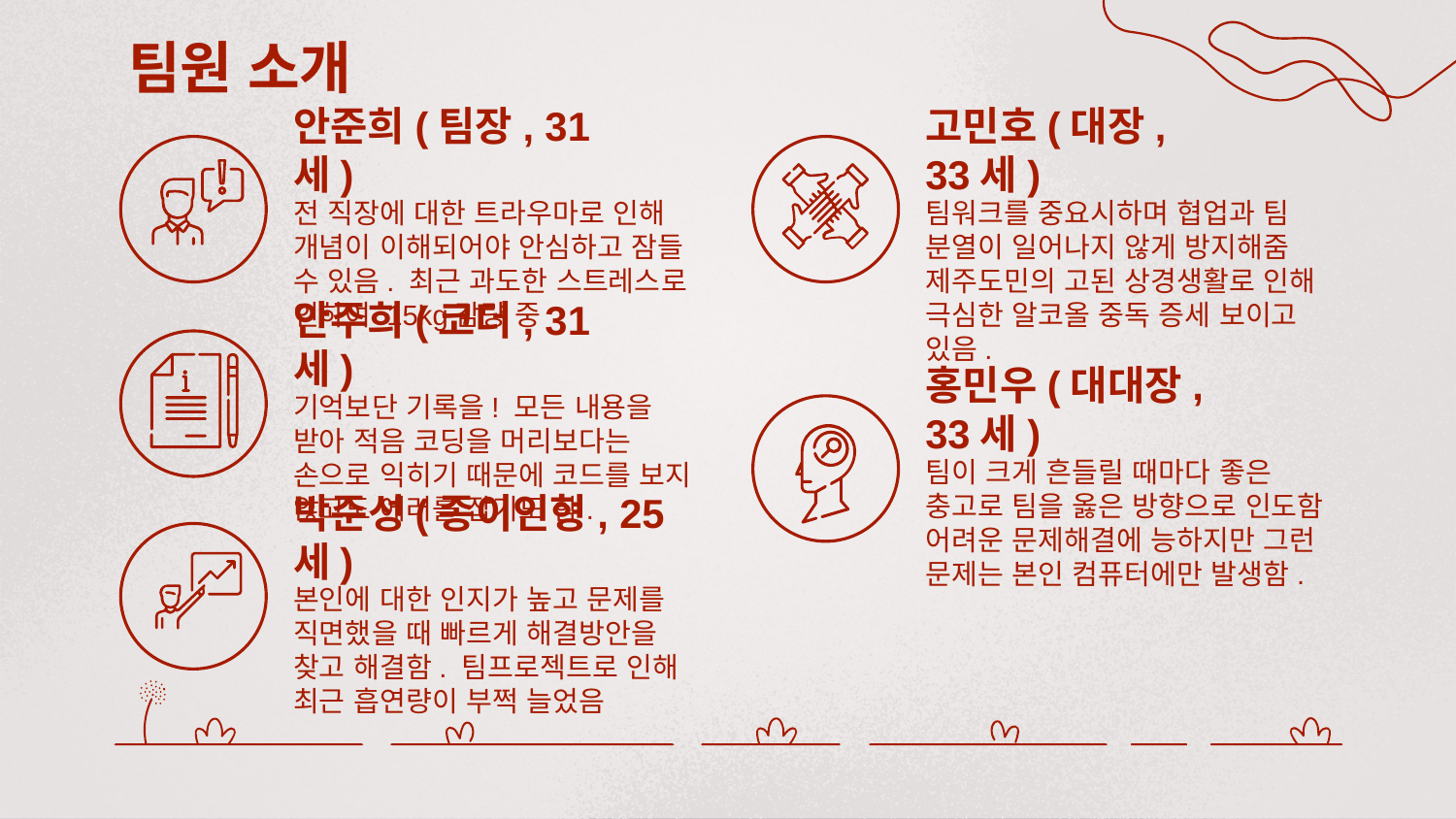

# 팀원 소개
안준희(팀장, 31세)
고민호(대장, 33세)

전 직장에 대한 트라우마로 인해 개념이 이해되어야 안심하고 잠들 수 있음. 최근 과도한 스트레스로 인하여 15kg감량 중
팀워크를 중요시하며 협업과 팀 분열이 일어나지 않게 방지해줌 제주도민의 고된 상경생활로 인해 극심한 알코올 중독 증세 보이고 있음.
안주희(코더, 31세)

기억보단 기록을! 모든 내용을 받아 적음 코딩을 머리보다는 손으로 익히기 때문에 코드를 보지 않고도 에러를 잡기도 함.
홍민우(대대장, 33세)

팀이 크게 흔들릴 때마다 좋은 충고로 팀을 옳은 방향으로 인도함 어려운 문제해결에 능하지만 그런 문제는 본인 컴퓨터에만 발생함.
박준성(종이인형, 25세)

본인에 대한 인지가 높고 문제를 직면했을 때 빠르게 해결방안을 찾고 해결함. 팀프로젝트로 인해 최근 흡연량이 부쩍 늘었음